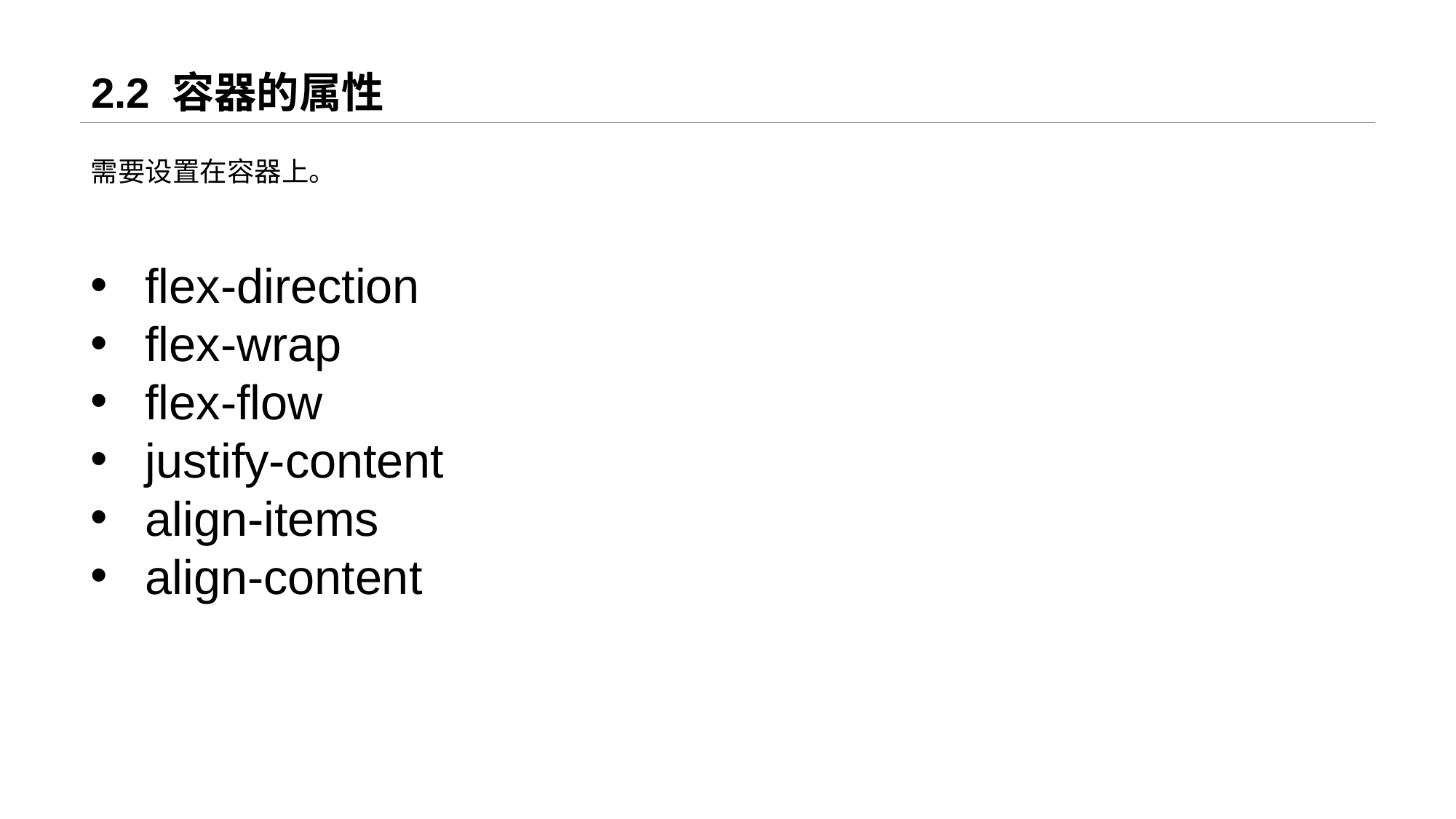

# 2.2 容器的属性
需要设置在容器上。
flex-direction
flex-wrap
flex-flow
justify-content
align-items
align-content
11